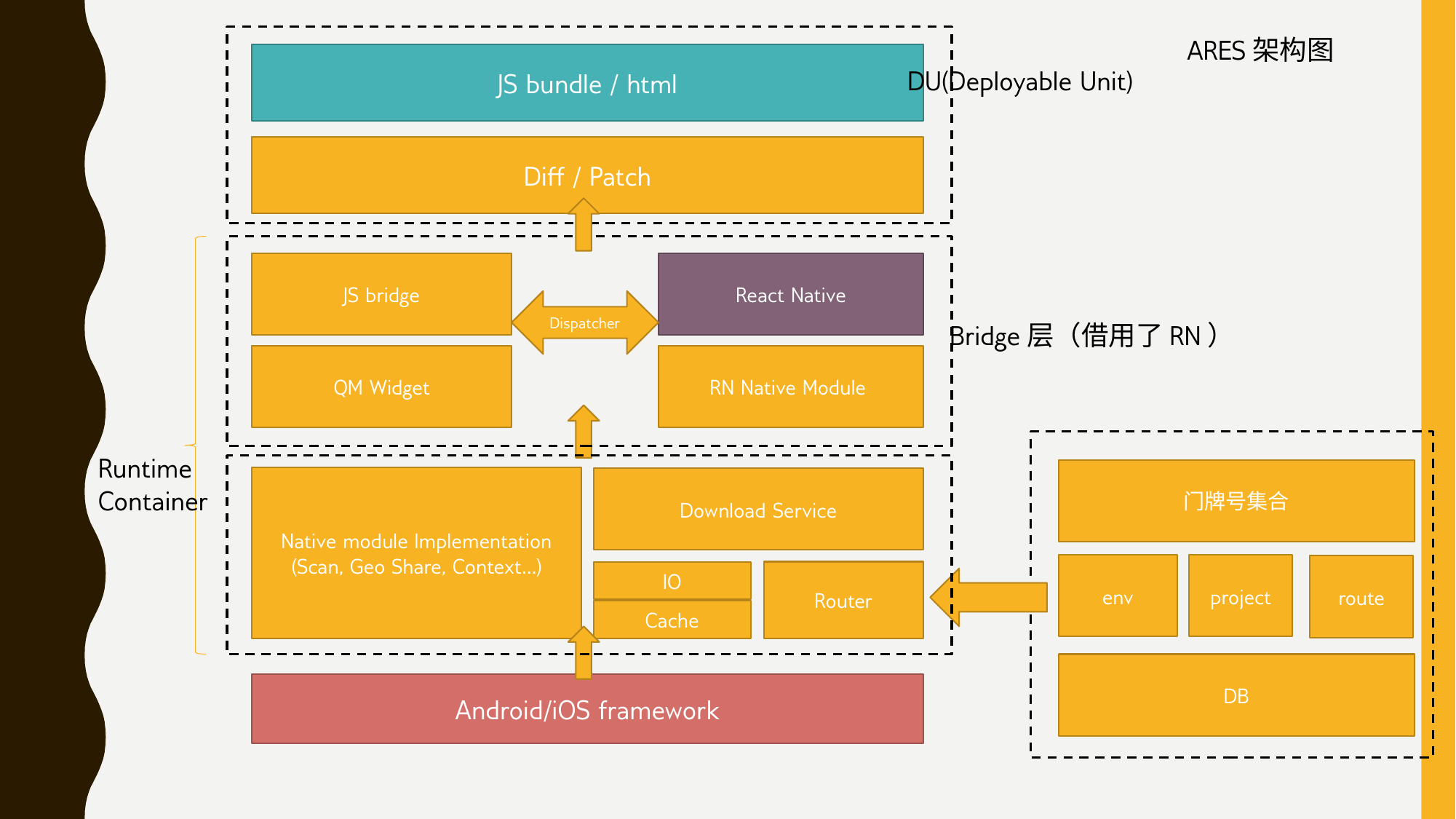

ARES架构图
JS bundle / html
DU(Deployable Unit)
Diff / Patch

JS bridge
React Native
Dispatcher
Bridge层（借用了RN）
RN Native Module
QM Widget

Runtime
Container

门牌号集合
Native module Implementation
(Scan, Geo Share, Context…)
Download Service
project
env
route
Router
IO

Cache

DB
Android/iOS framework